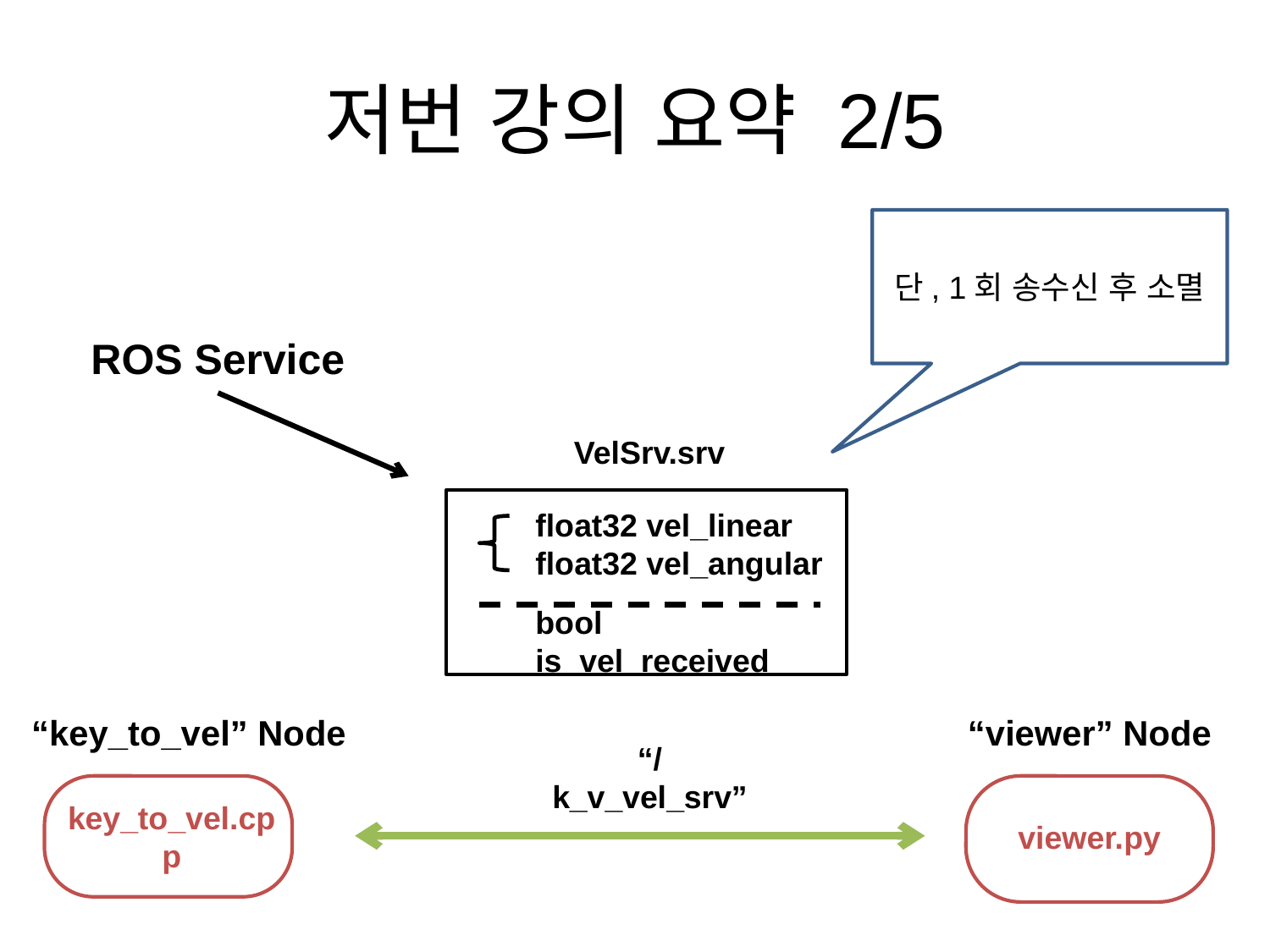

# 저번 강의 요약 2/5
단, 1회 송수신 후 소멸
ROS Service
VelSrv.srv

float32 vel_linear
float32 vel_angular

bool is_vel_received
“key_to_vel” Node
“viewer” Node
“/k_v_vel_srv”

key_to_vel.cpp
viewer.py